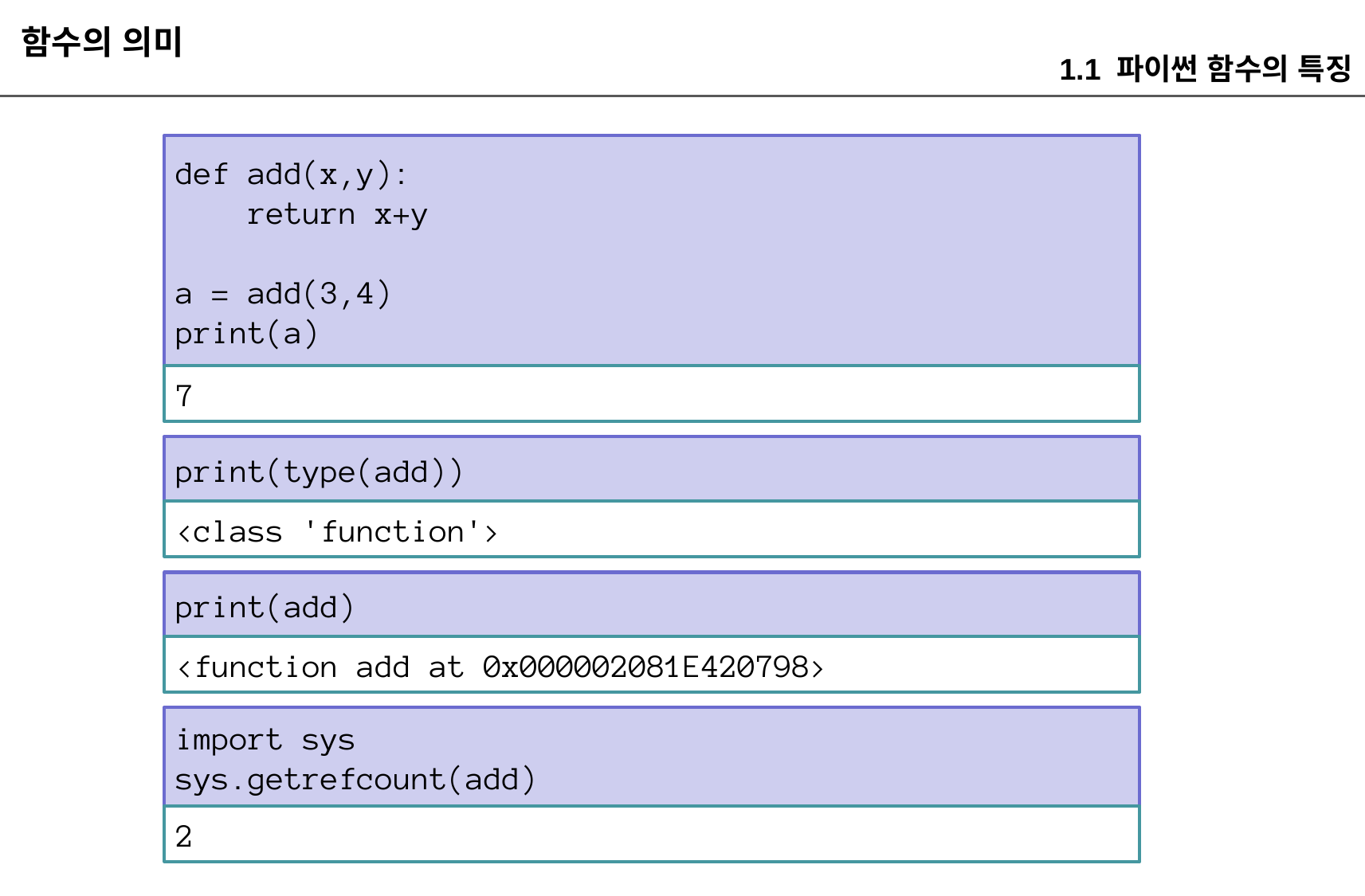

함수의 의미
1.1 파이썬 함수의 특징
def add(x,y):
    return x+y

a = add(3,4)
print(a)
7
print(type(add))
<class 'function'>
print(add)
<function add at 0x000002081E420798>
import sys
sys.getrefcount(add)
2